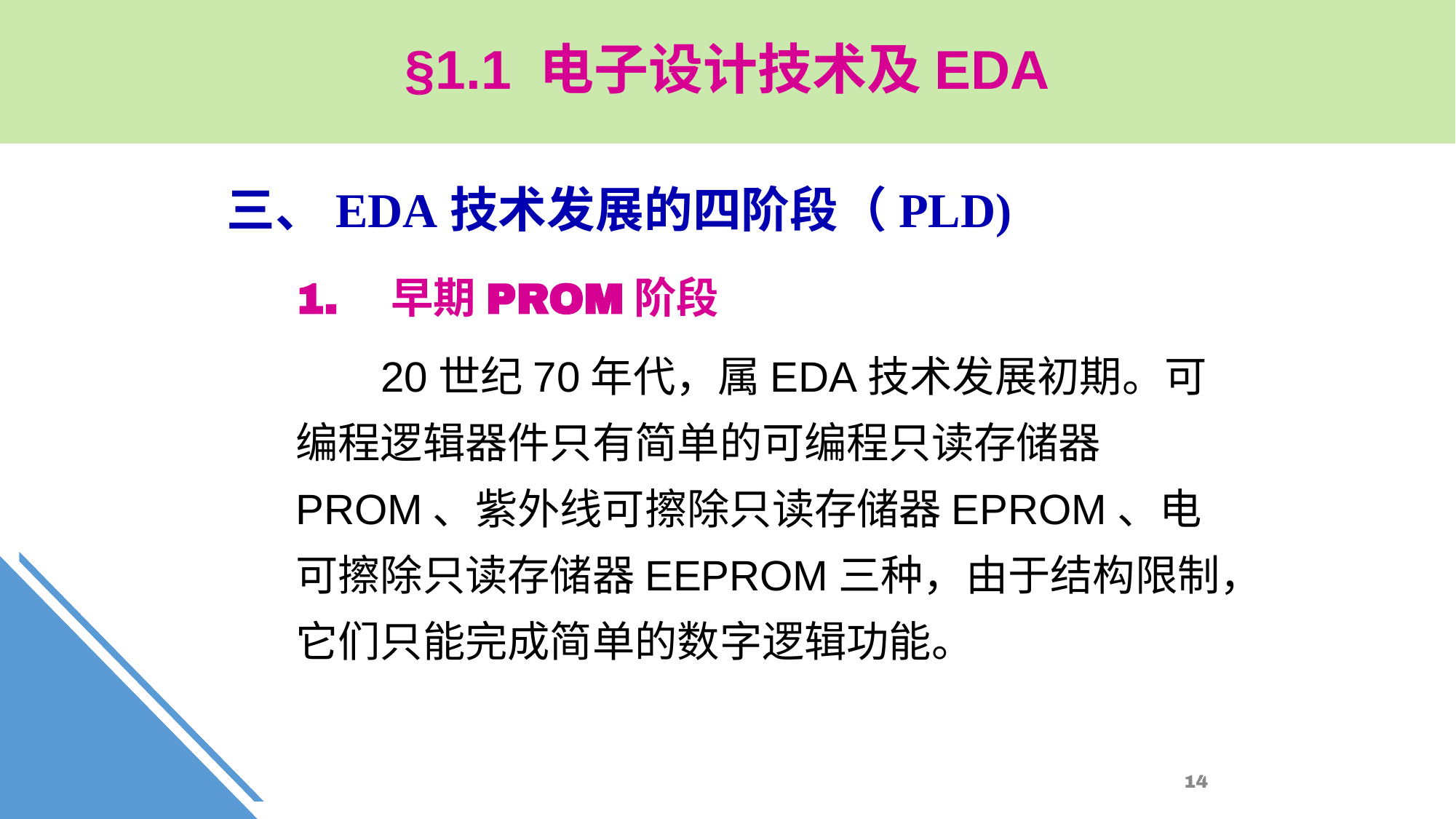

§1.1 电子设计技术及EDA
三、EDA技术发展的四阶段（PLD)
1.   早期PROM阶段
      20世纪70年代，属EDA技术发展初期。可编程逻辑器件只有简单的可编程只读存储器PROM、紫外线可擦除只读存储器EPROM、电可擦除只读存储器EEPROM三种，由于结构限制，它们只能完成简单的数字逻辑功能。

14